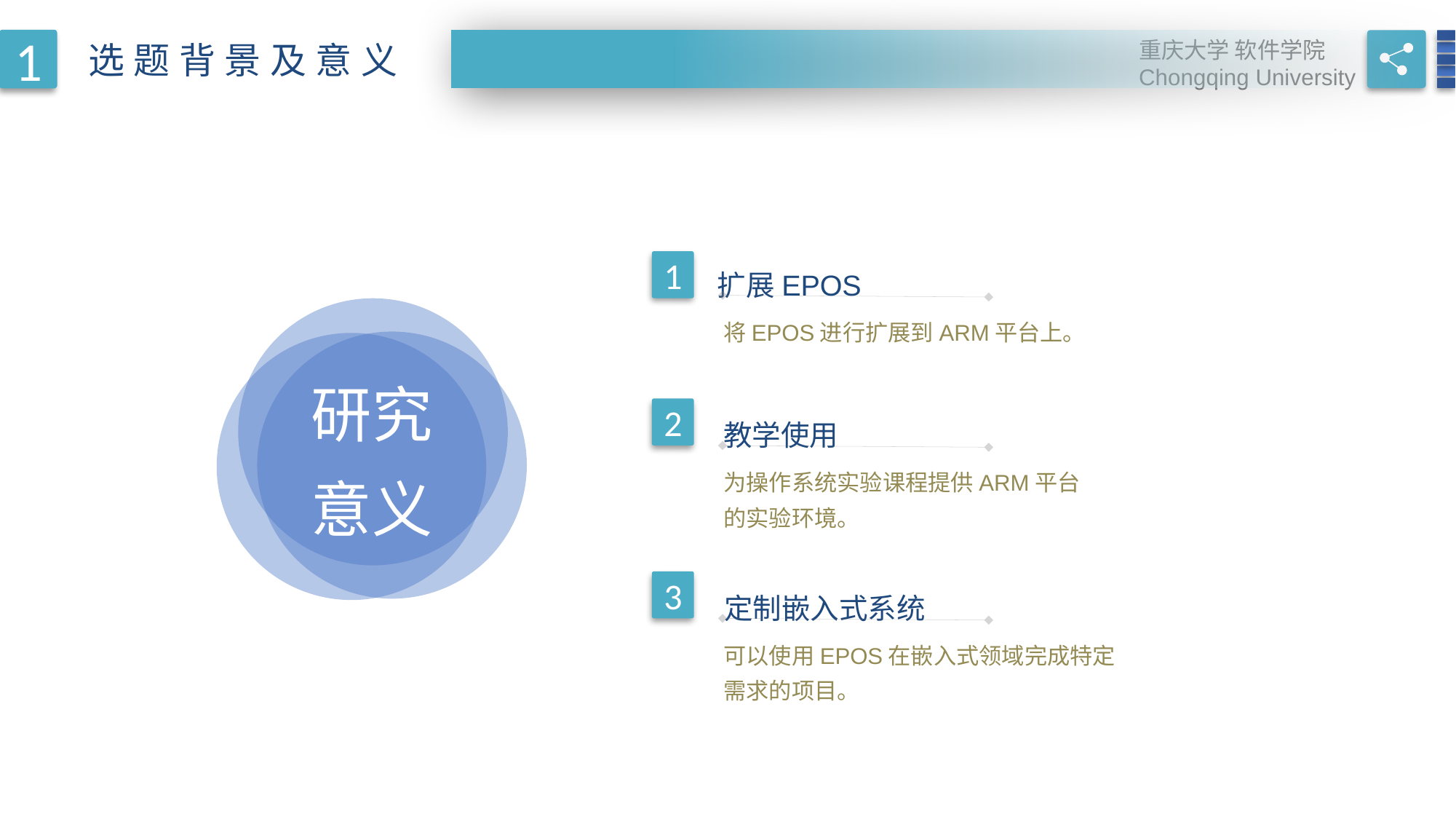

1
重庆大学 软件学院
Chongqing University

选题背景及意义
RESEARCH BACKGROUNDS
1
扩展EPOS

将EPOS进行扩展到ARM平台上。

研究
意义
2
教学使用
为操作系统实验课程提供ARM平台
的实验环境。
3
定制嵌入式系统
可以使用EPOS在嵌入式领域完成特定需求的项目。